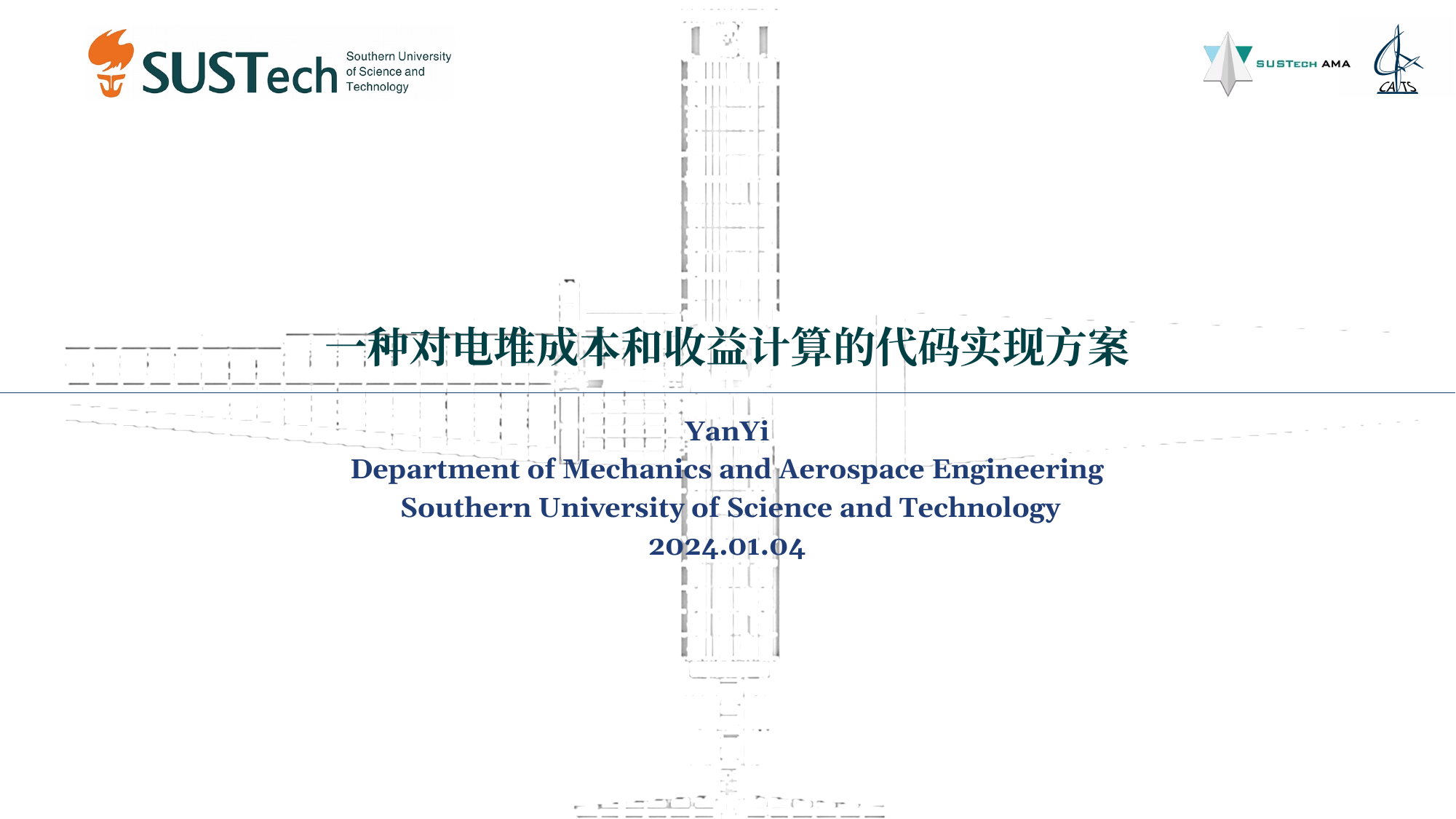

# 一种对电堆成本和收益计算的代码实现方案
YanYi
Department of Mechanics and Aerospace Engineering
 Southern University of Science and Technology
2024.01.04